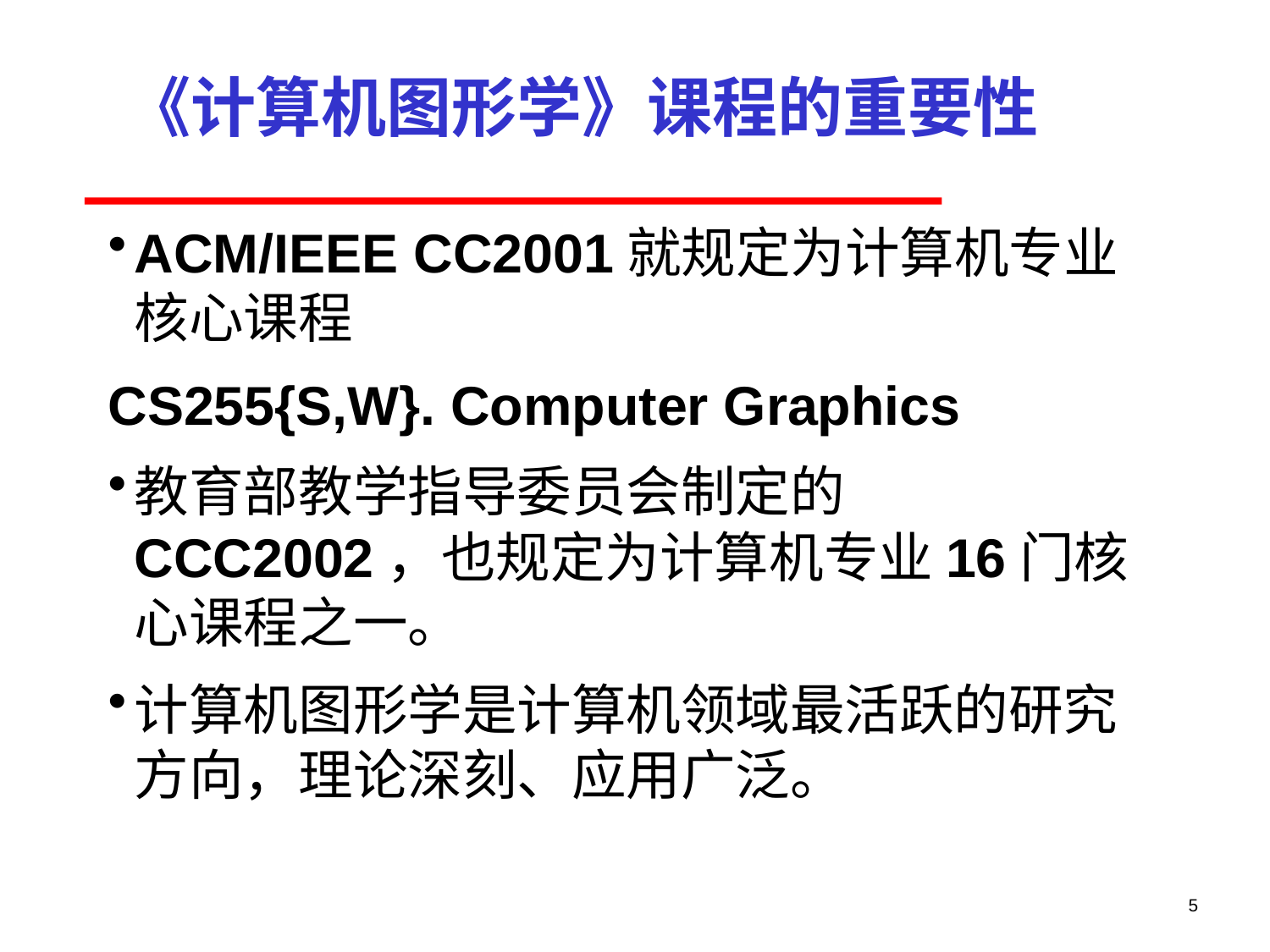

# 《计算机图形学》课程的重要性
ACM/IEEE CC2001就规定为计算机专业核心课程
CS255{S,W}. Computer Graphics
教育部教学指导委员会制定的CCC2002，也规定为计算机专业16门核心课程之一。
计算机图形学是计算机领域最活跃的研究方向，理论深刻、应用广泛。
5